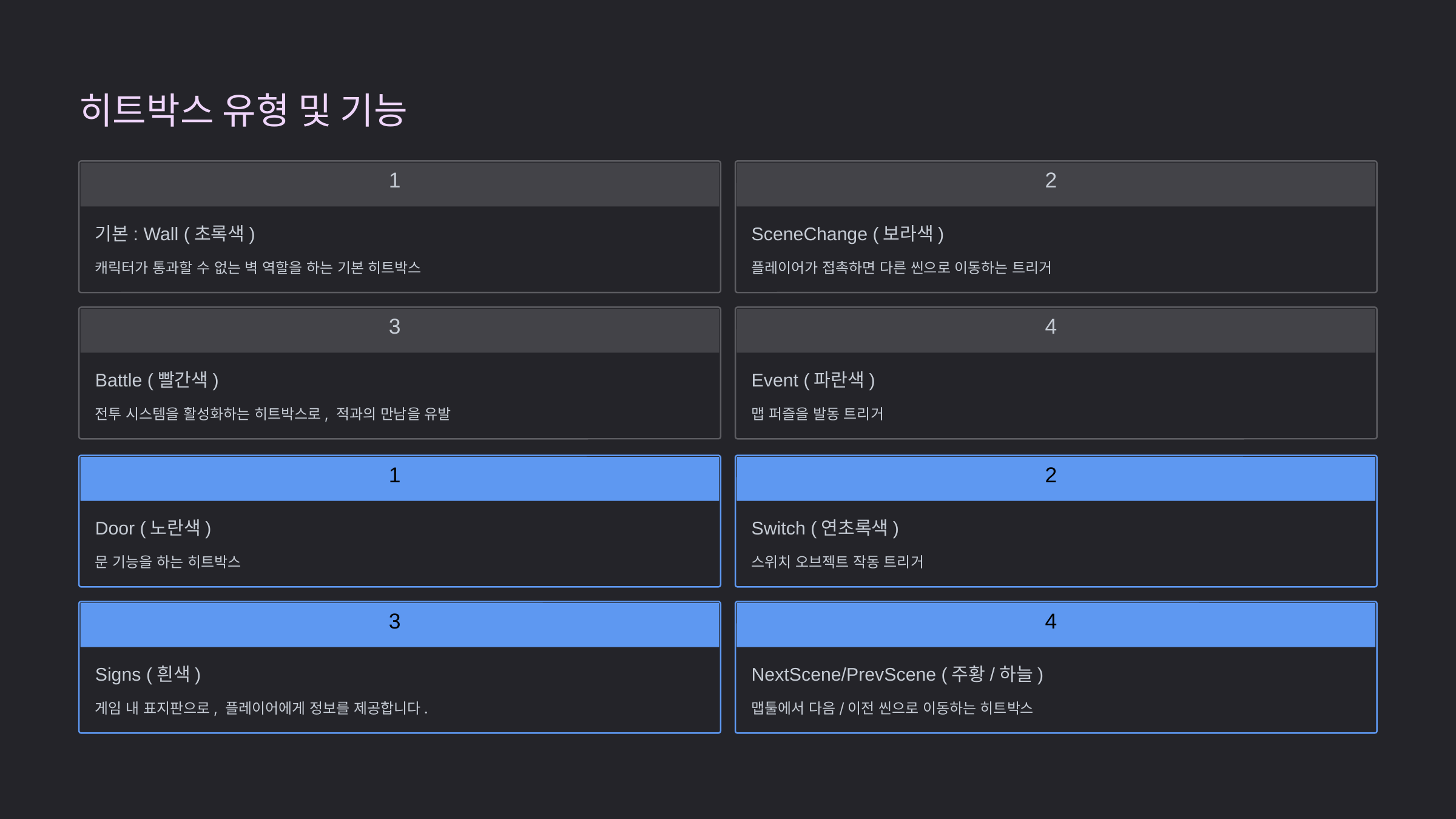

히트박스 유형 및 기능

1
2
기본: Wall (초록색)
SceneChange (보라색)
캐릭터가 통과할 수 없는 벽 역할을 하는 기본 히트박스
플레이어가 접촉하면 다른 씬으로 이동하는 트리거

3
4
Battle (빨간색)
Event (파란색)
전투 시스템을 활성화하는 히트박스로, 적과의 만남을 유발
맵 퍼즐을 발동 트리거

1
2
Door (노란색)
Switch (연초록색)
문 기능을 하는 히트박스
스위치 오브젝트 작동 트리거

3
4
Signs (흰색)
NextScene/PrevScene (주황/하늘)
게임 내 표지판으로, 플레이어에게 정보를 제공합니다.
맵툴에서 다음/이전 씬으로 이동하는 히트박스